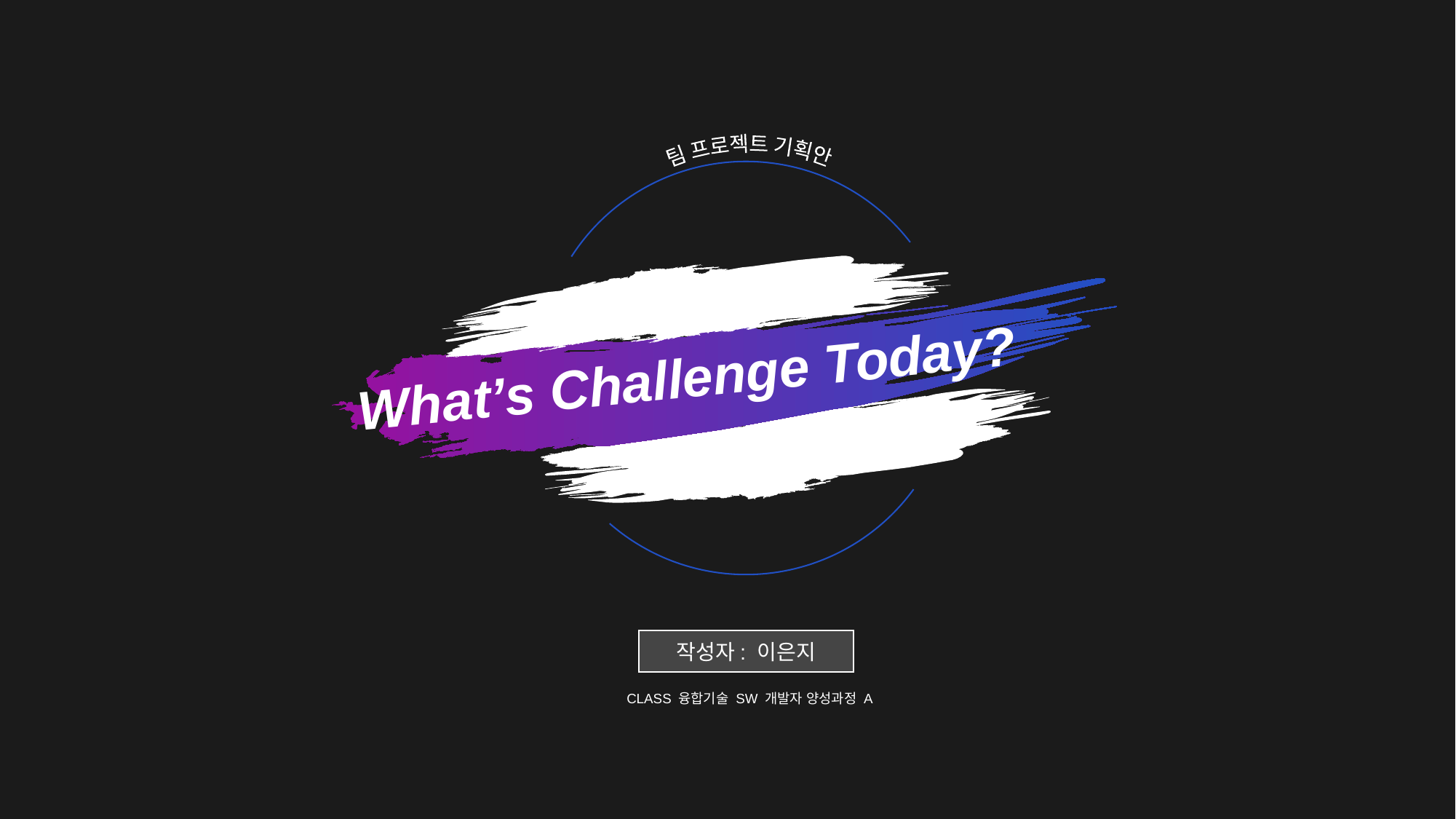

팀 프로젝트 기획안

What’s Challenge Today?

작성자: 이은지
CLASS 융합기술 SW 개발자 양성과정 A